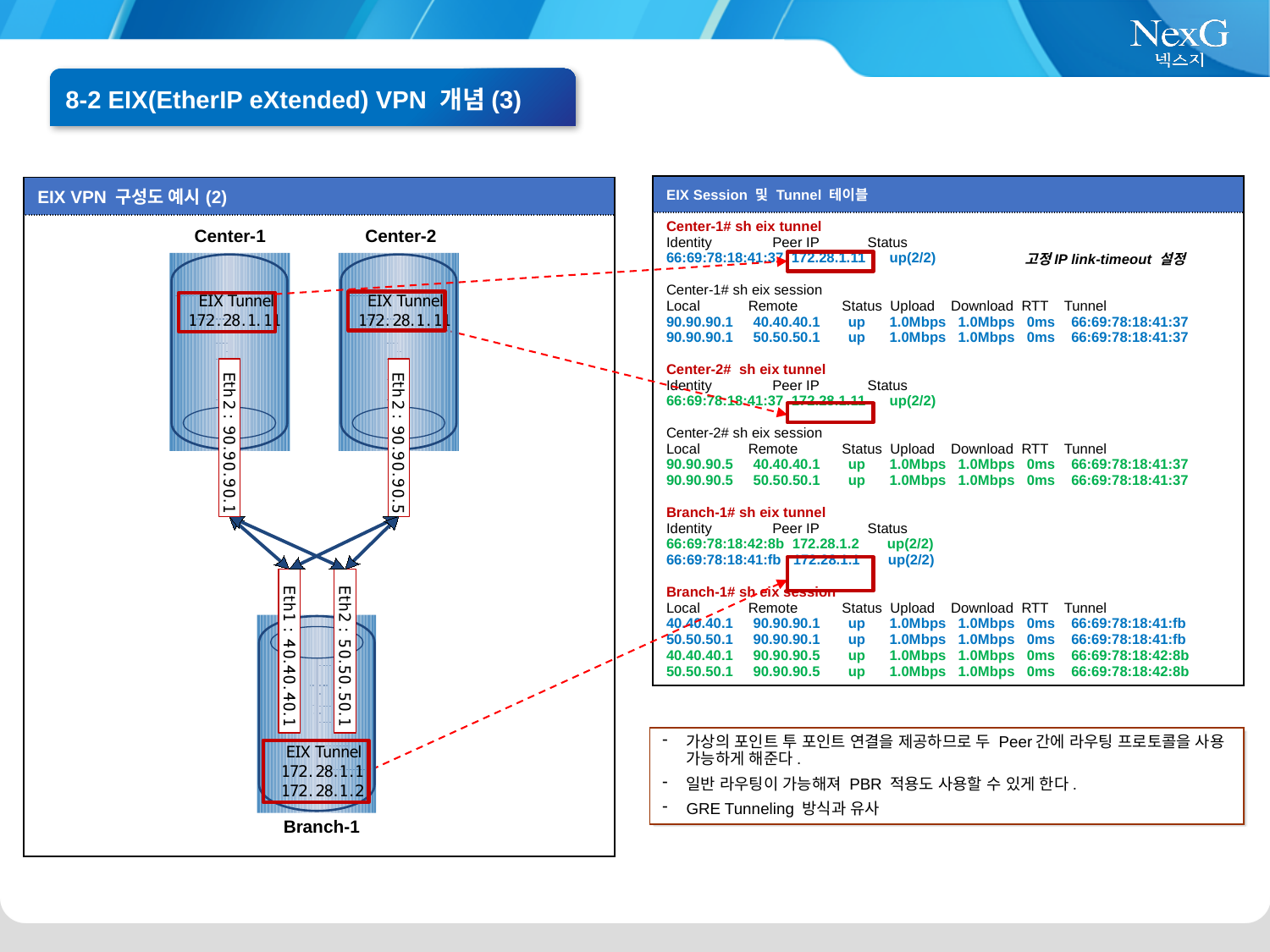

8-2 EIX(EtherIP eXtended) VPN 개념(3)
| EIX Session 및 Tunnel 테이블 |
| --- |
| Center-1# sh eix tunnel Identity Peer IP Status 66:69:78:18:41:37 172.28.1.11 up(2/2) Center-1# sh eix session Local Remote Status Upload Download RTT Tunnel 90.90.90.1 40.40.40.1 up 1.0Mbps 1.0Mbps 0ms 66:69:78:18:41:37 90.90.90.1 50.50.50.1 up 1.0Mbps 1.0Mbps 0ms 66:69:78:18:41:37 Center-2# sh eix tunnel Identity Peer IP Status 66:69:78:18:41:37 172.28.1.11 up(2/2) Center-2# sh eix session Local Remote Status Upload Download RTT Tunnel 90.90.90.5 40.40.40.1 up 1.0Mbps 1.0Mbps 0ms 66:69:78:18:41:37 90.90.90.5 50.50.50.1 up 1.0Mbps 1.0Mbps 0ms 66:69:78:18:41:37 Branch-1# sh eix tunnel Identity Peer IP Status 66:69:78:18:42:8b 172.28.1.2 up(2/2) 66:69:78:18:41:fb 172.28.1.1 up(2/2) Branch-1# sh eix session Local Remote Status Upload Download RTT Tunnel 40.40.40.1 90.90.90.1 up 1.0Mbps 1.0Mbps 0ms 66:69:78:18:41:fb 50.50.50.1 90.90.90.1 up 1.0Mbps 1.0Mbps 0ms 66:69:78:18:41:fb 40.40.40.1 90.90.90.5 up 1.0Mbps 1.0Mbps 0ms 66:69:78:18:42:8b 50.50.50.1 90.90.90.5 up 1.0Mbps 1.0Mbps 0ms 66:69:78:18:42:8b |
| EIX VPN 구성도 예시(2) |
| --- |
|  |

Center-1

E
E
t
t
h
h
1
2

:
:

4
5
0
0
.
.
4

5
0
0
.
.
4
5
0
0
.
.
1
1
EIX Tunnel
172
.
28
.
1
.
1
172
.
28
.
1
.
2

EIX Tunnel

172
.
28
.
1
.
11

E
t
h
2

:

9
0
.
9
0
.
9
0
.
1

EIX Tunnel
172
.
28
.
1
.
11

E
t
h
2

:

9
0
.
9
0
.
9
0
.
5

Center-2
고정IP link-timeout 설정

가상의 포인트 투 포인트 연결을 제공하므로 두 Peer간에 라우팅 프로토콜을 사용 가능하게 해준다.
일반 라우팅이 가능해져 PBR 적용도 사용할 수 있게 한다.
GRE Tunneling 방식과 유사

Branch-1